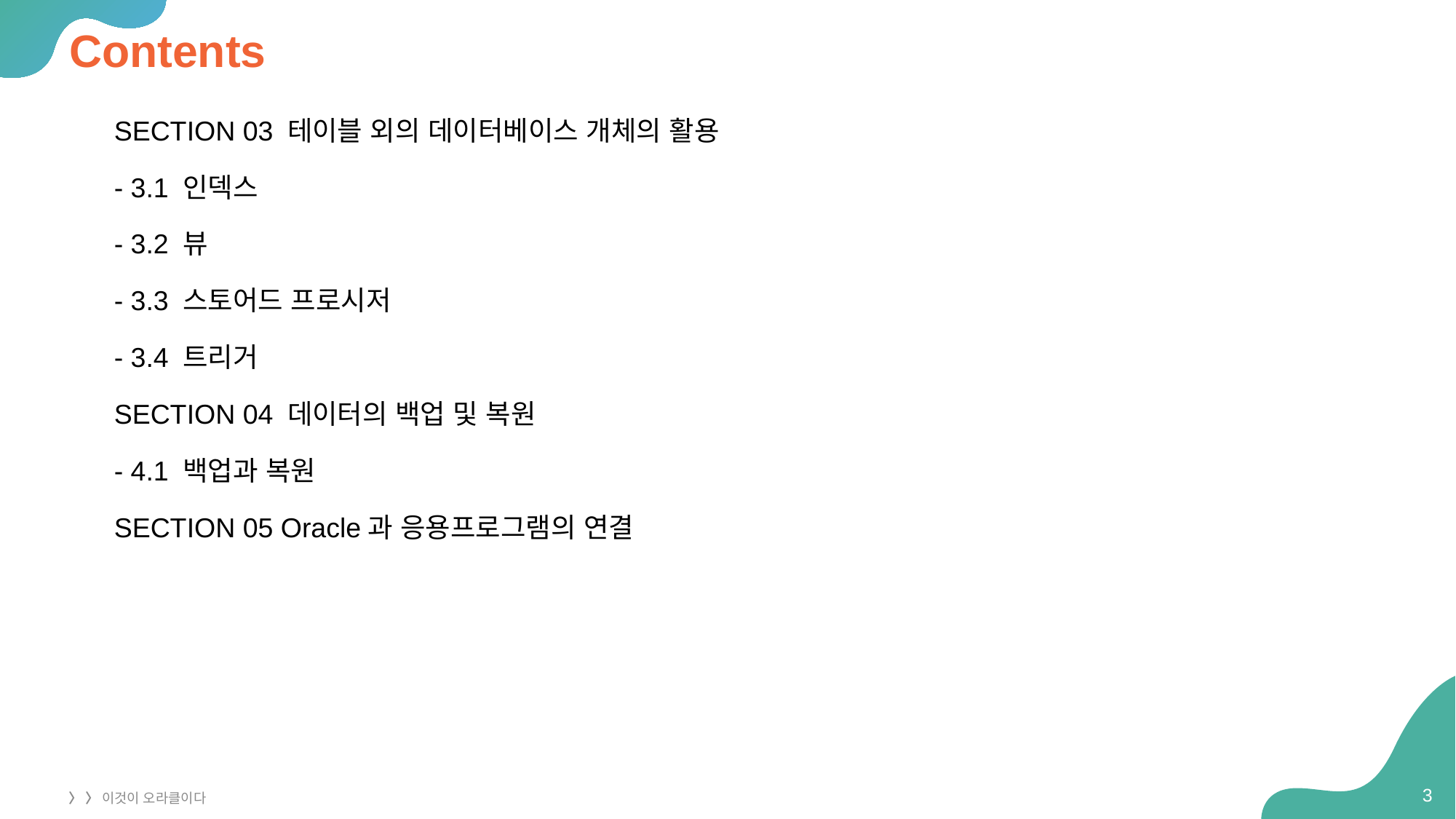

# Contents
SECTION 03 테이블 외의 데이터베이스 개체의 활용
- 3.1 인덱스
- 3.2 뷰
- 3.3 스토어드 프로시저
- 3.4 트리거
SECTION 04 데이터의 백업 및 복원
- 4.1 백업과 복원
SECTION 05 Oracle과 응용프로그램의 연결

3
〉 〉 이것이 오라클이다